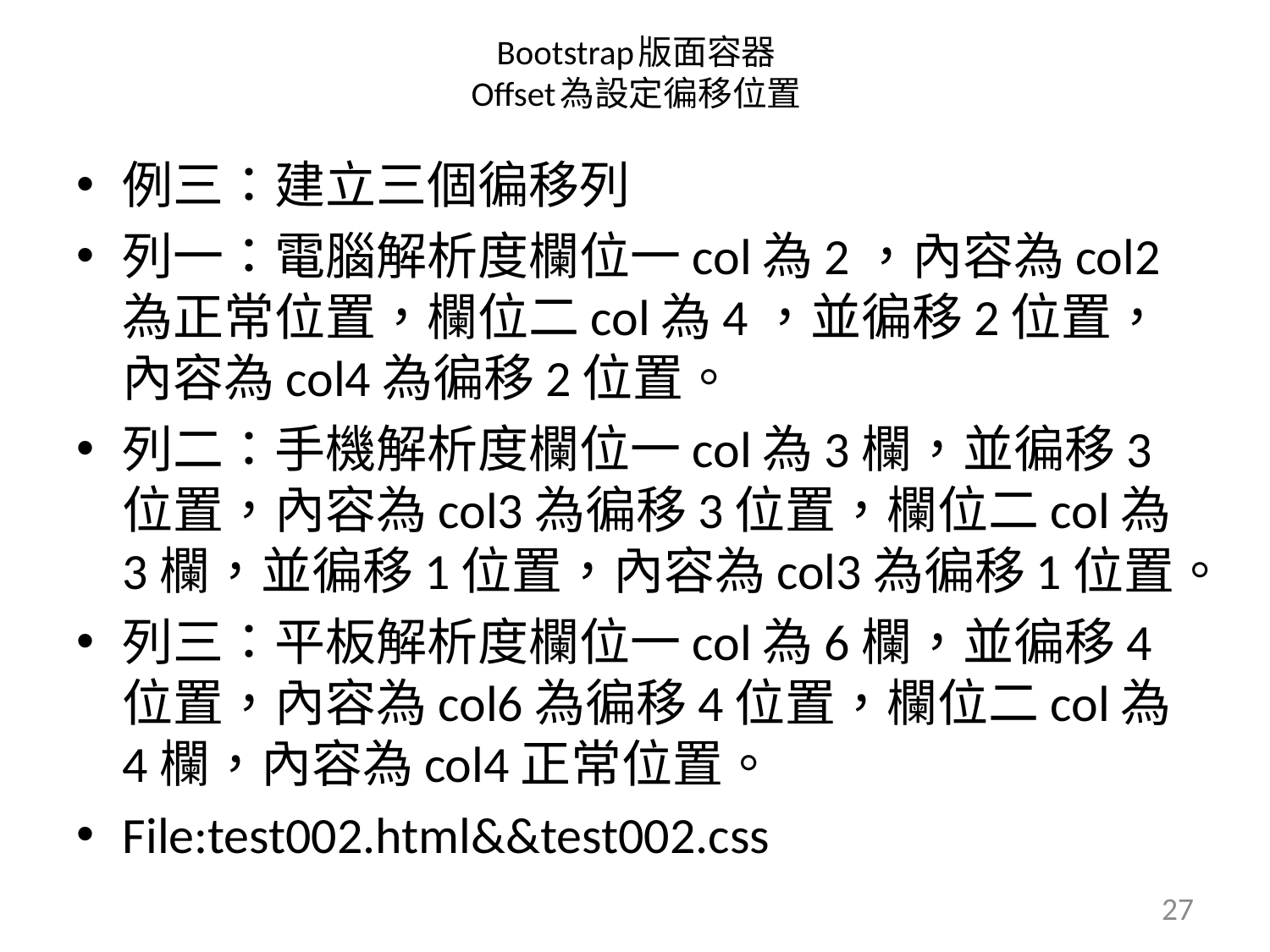

# Bootstrap版面容器 Offset為設定徧移位置
例三：建立三個徧移列
列一：電腦解析度欄位一col為2，內容為col2為正常位置，欄位二col為4，並徧移2位置，內容為col4為徧移2位置。
列二：手機解析度欄位一col為3欄，並徧移3位置，內容為col3為徧移3位置，欄位二col為3欄，並徧移1位置，內容為col3為徧移1位置。
列三：平板解析度欄位一col為6欄，並徧移4位置，內容為col6為徧移4位置，欄位二col為4欄，內容為col4正常位置。
File:test002.html&&test002.css

27